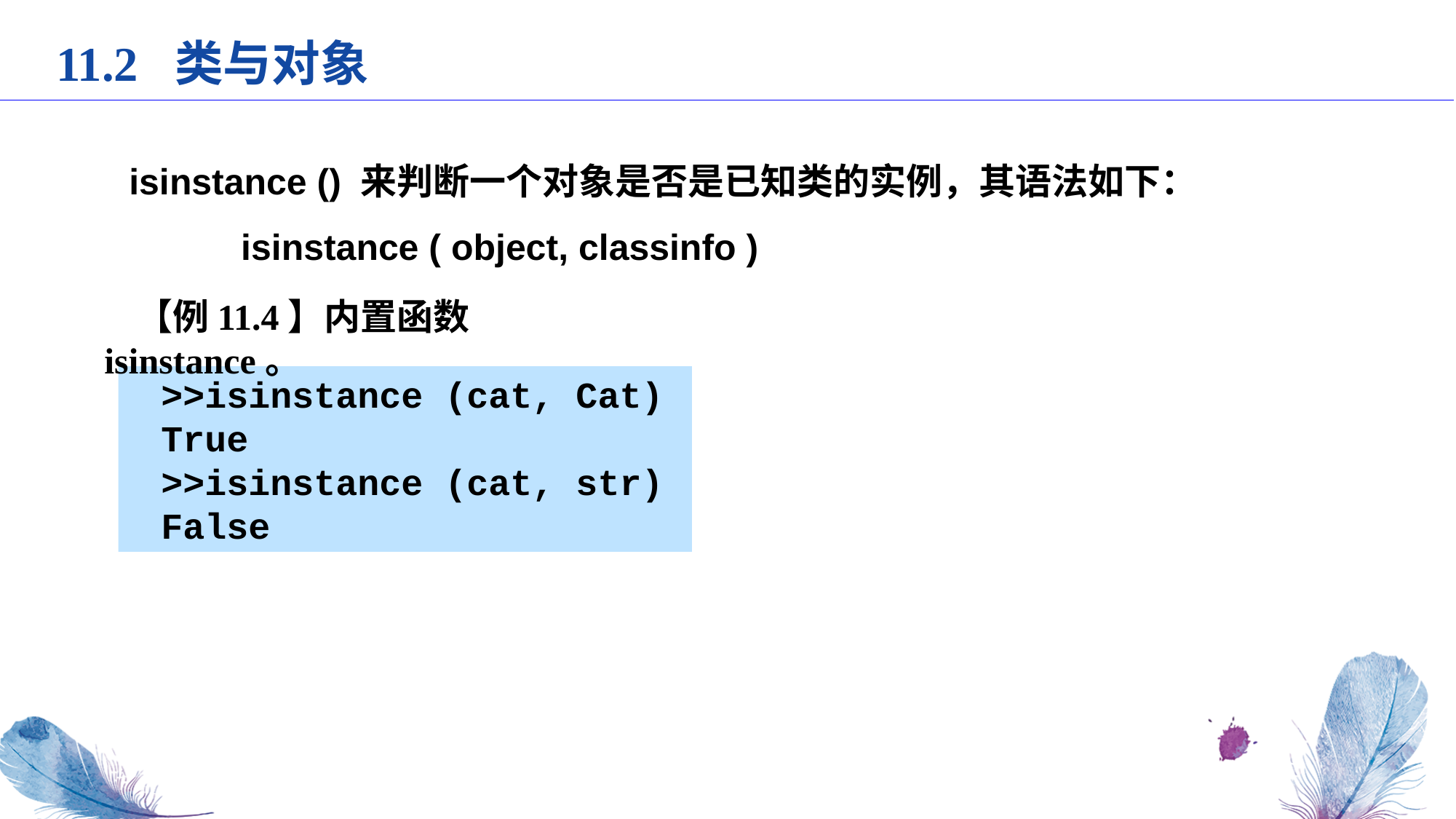

11.2  类与对象
isinstance () 来判断一个对象是否是已知类的实例，其语法如下：
           isinstance ( object, classinfo )
【例11.4】内置函数isinstance。
>>isinstance (cat, Cat)
True
>>isinstance (cat, str)
False